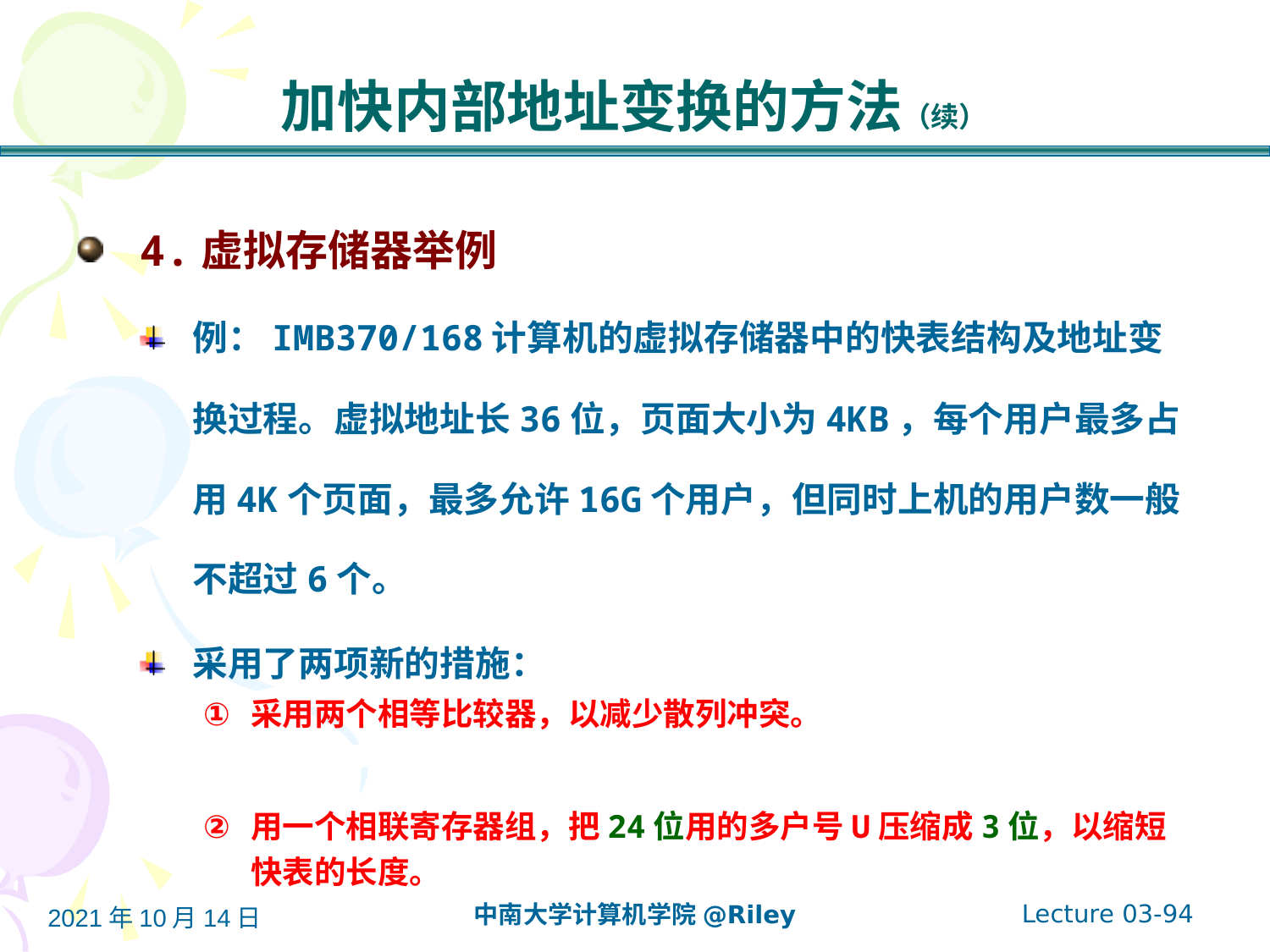

# 加快内部地址变换的方法（续）
4.虚拟存储器举例
例：IMB370/168计算机的虚拟存储器中的快表结构及地址变换过程。虚拟地址长36位，页面大小为4KB，每个用户最多占用4K个页面，最多允许16G个用户，但同时上机的用户数一般不超过6个。
采用了两项新的措施：
采用两个相等比较器，以减少散列冲突。

用一个相联寄存器组，把24位用的多户号U压缩成3位，以缩短快表的长度。
Lecture 03-94
中南大学计算机学院@Riley
2021年10月14日